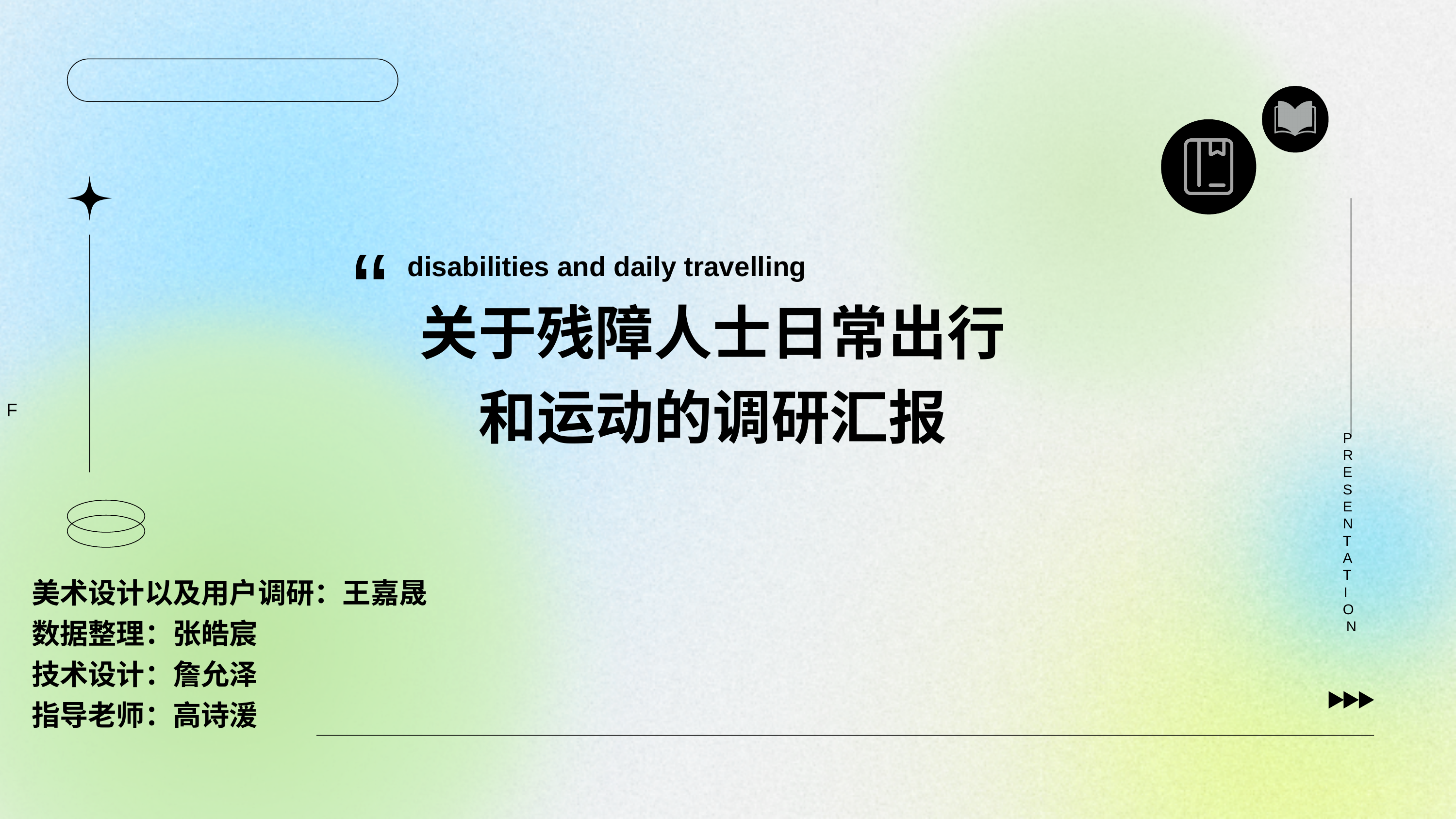

“

disabilities and daily travelling

关于残障人士日常出行和运动的调研汇报
 F
PRESENTATION

美术设计以及用户调研：王嘉晟
数据整理：张皓宸
技术设计：詹允泽
指导老师：高诗湲